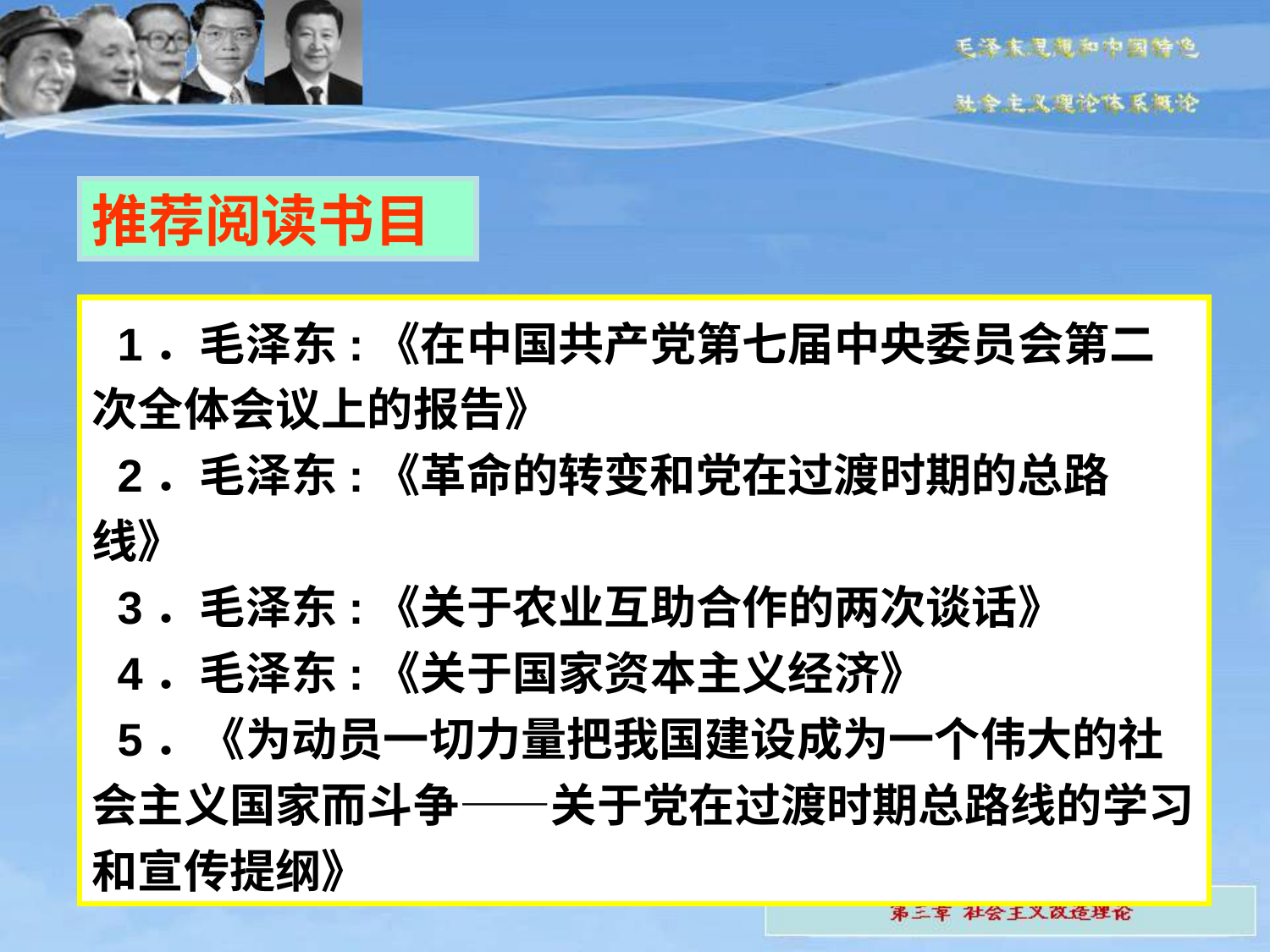

推荐阅读书目
  1．毛泽东:《在中国共产党第七届中央委员会第二次全体会议上的报告》
  2．毛泽东:《革命的转变和党在过渡时期的总路线》
  3．毛泽东:《关于农业互助合作的两次谈话》
  4．毛泽东:《关于国家资本主义经济》
  5．《为动员一切力量把我国建设成为一个伟大的社会主义国家而斗争——关于党在过渡时期总路线的学习和宣传提纲》